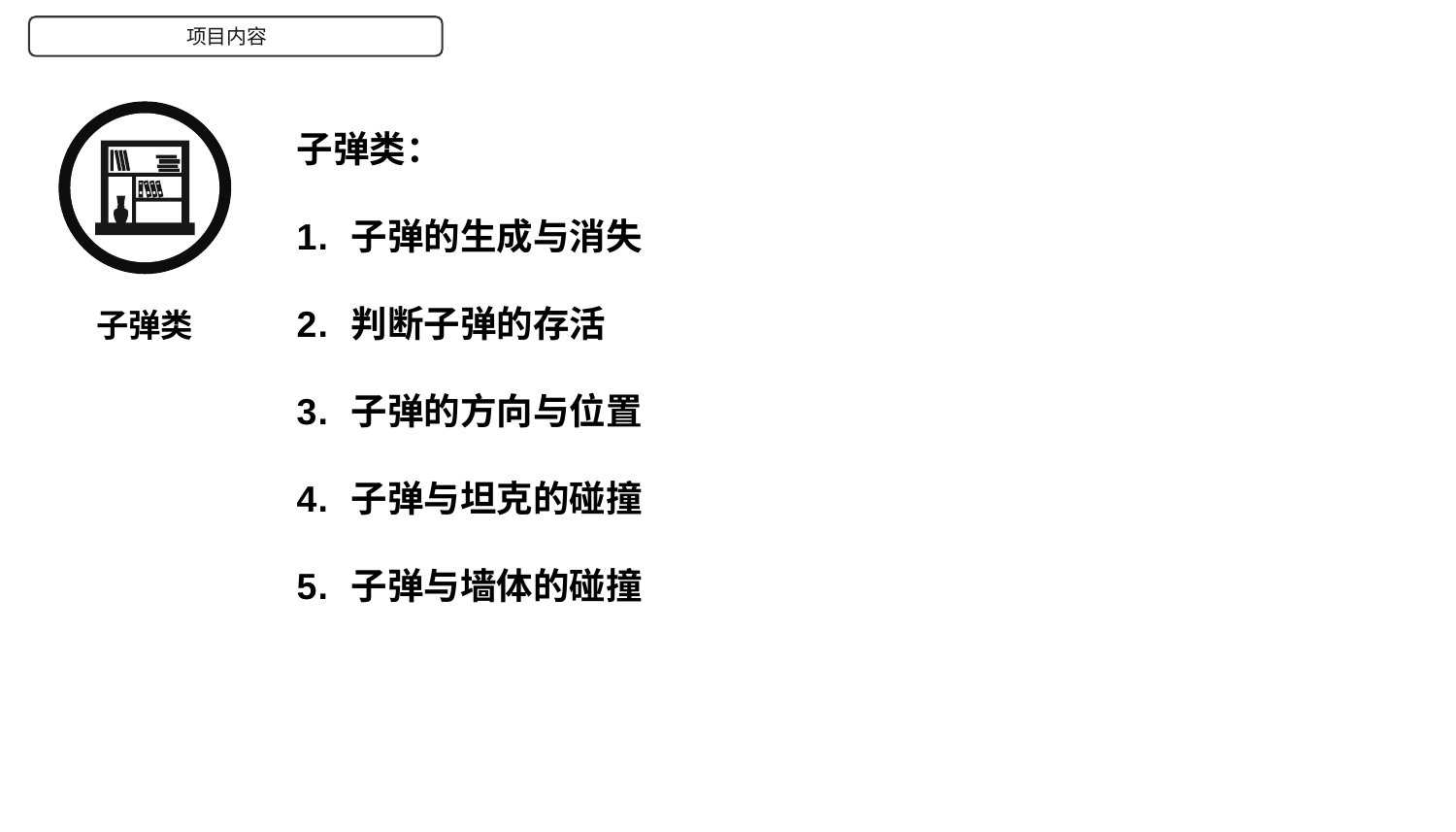

项目内容

子弹类：

子弹的生成与消失

判断子弹的存活

子弹的方向与位置

子弹与坦克的碰撞

子弹与墙体的碰撞
子弹类